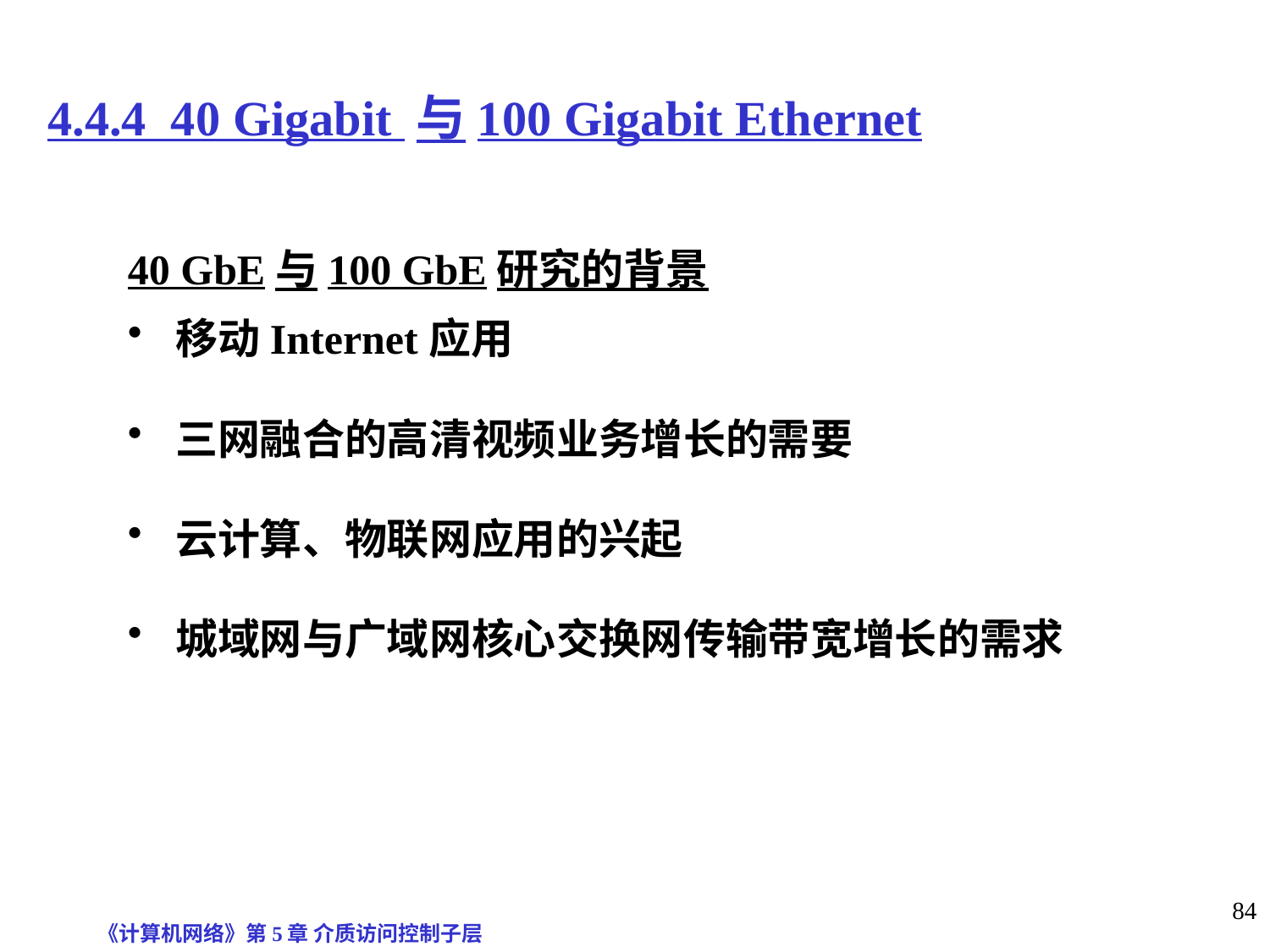

# 4.4.4  40 Gigabit 与100 Gigabit Ethernet
40 GbE与100 GbE研究的背景
移动Internet应用

三网融合的高清视频业务增长的需要

云计算、物联网应用的兴起

城域网与广域网核心交换网传输带宽增长的需求

《计算机网络》第5章 介质访问控制子层
84